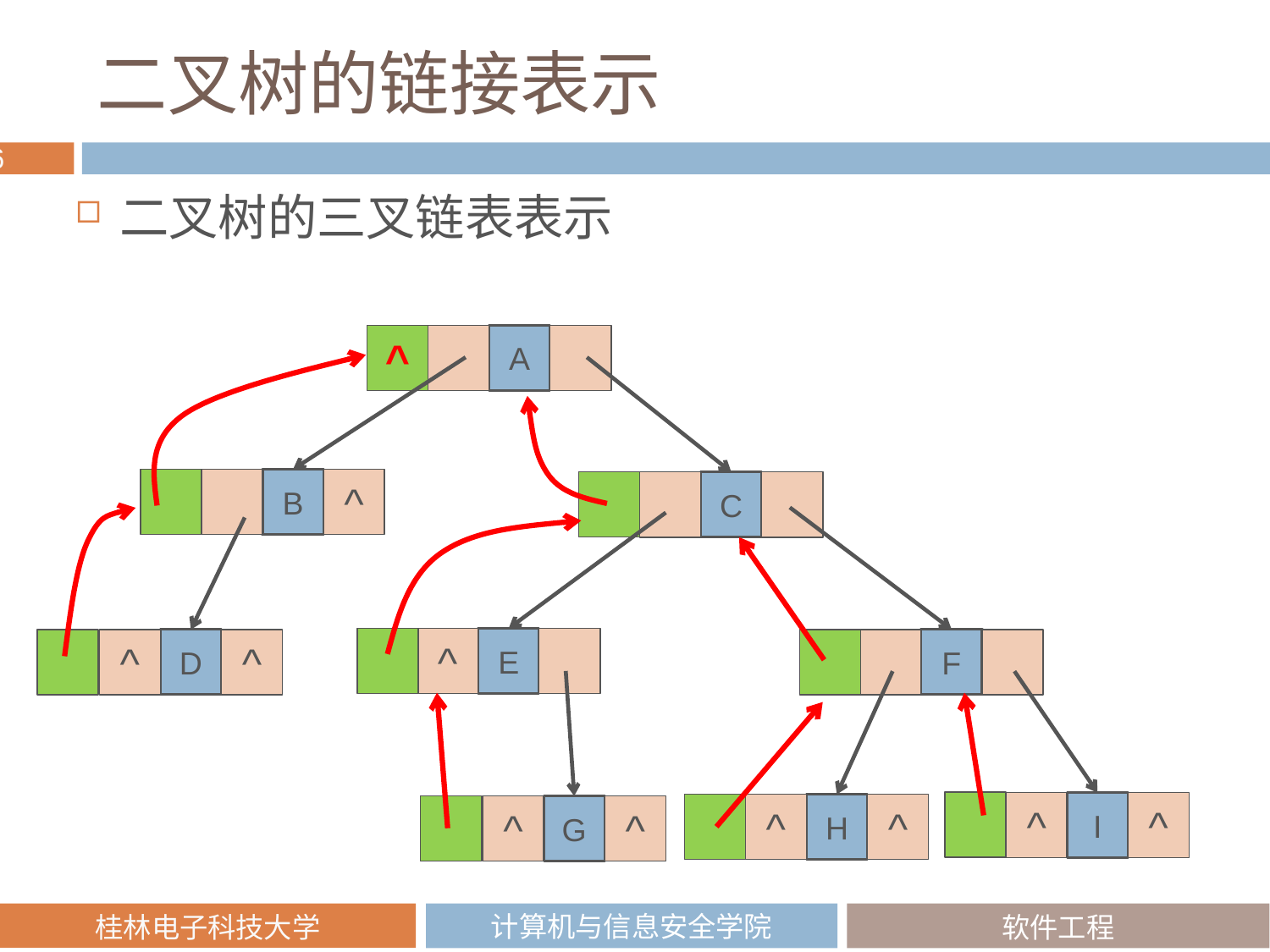

# 二叉树的链接表示
二叉树的三叉链表表示
^

A

B
^

C

^
E

^
D
^

F

^
I
^

^
H
^

^
G
^